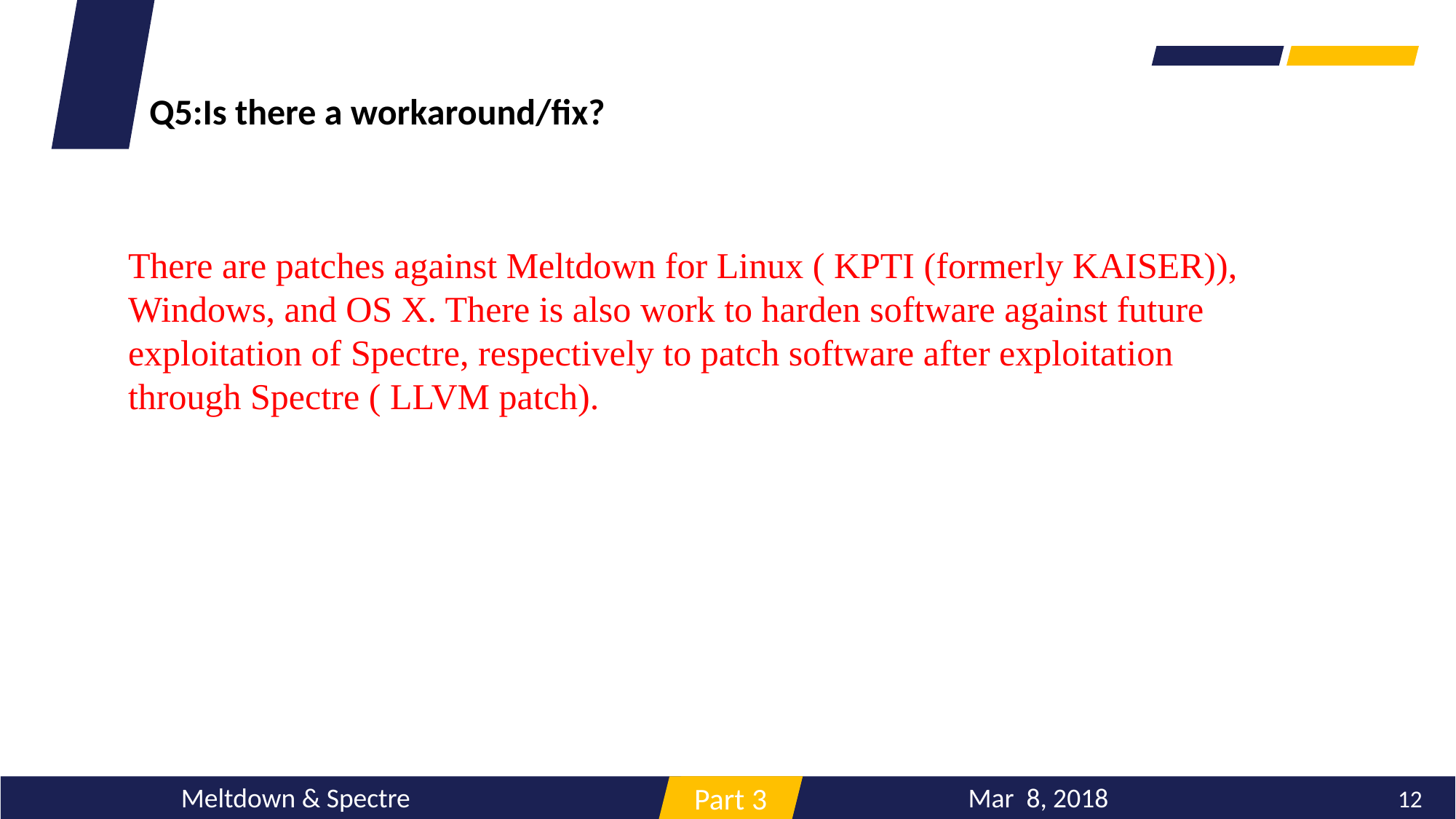

Q5:Is there a workaround/fix?
There are patches against Meltdown for Linux ( KPTI (formerly KAISER)), Windows, and OS X. There is also work to harden software against future exploitation of Spectre, respectively to patch software after exploitation through Spectre ( LLVM patch).

海量数据
Mar  8, 2018
Meltdown & Spectre
12

Part 3